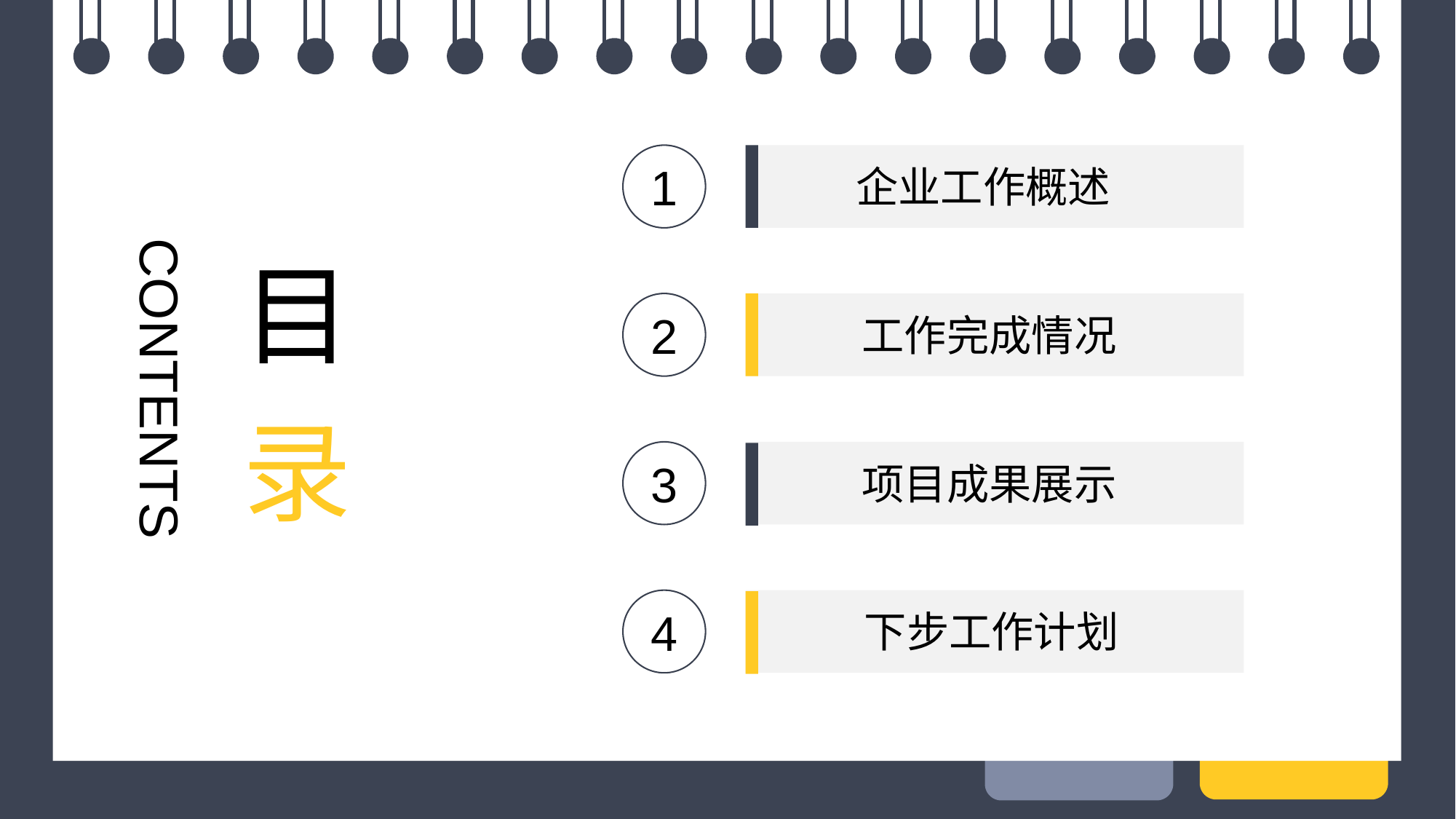

1

企业工作概述
CONTENTS
目

工作完成情况
2
录

项目成果展示
3

下步工作计划
4